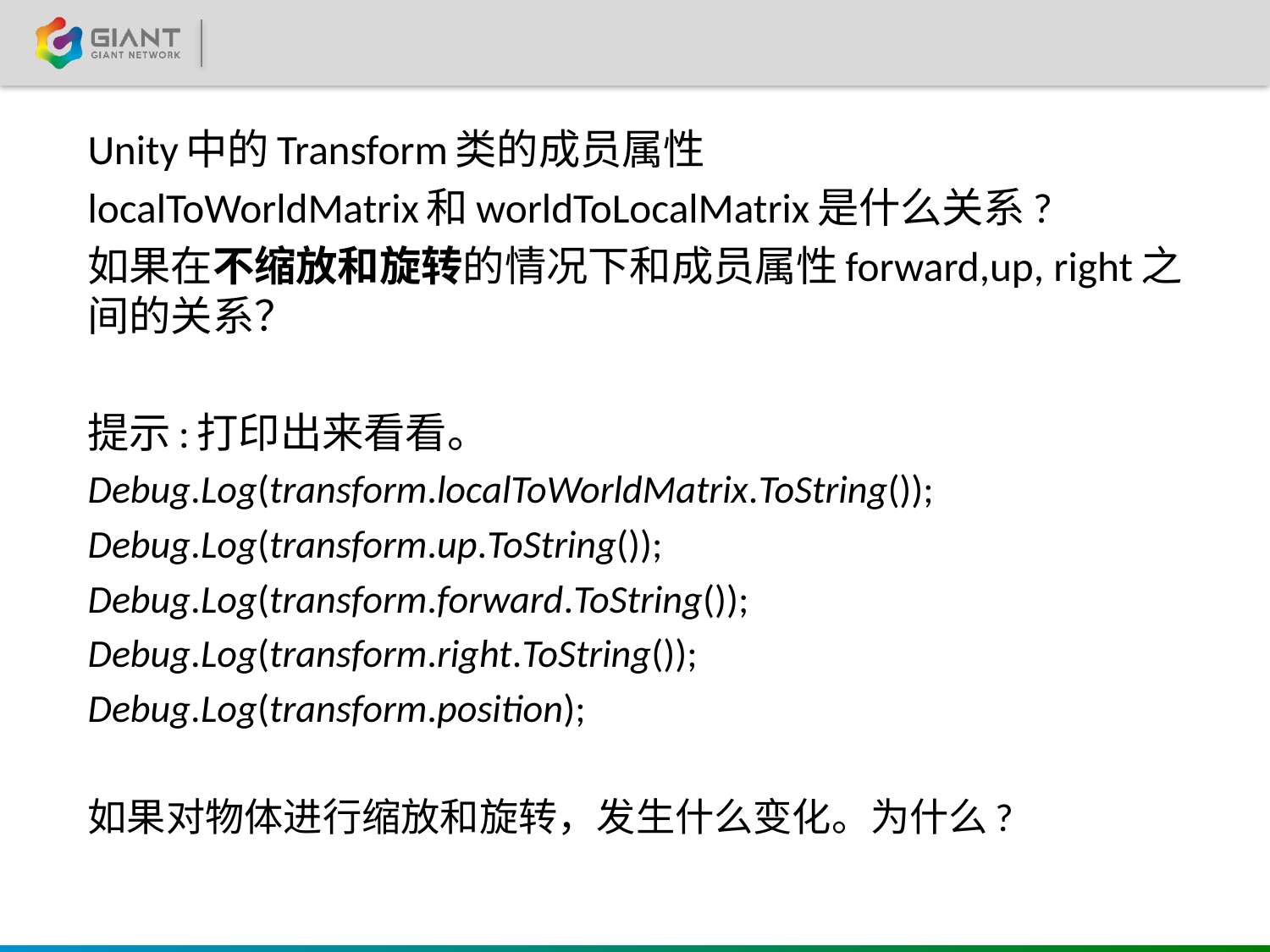

Unity中的Transform类的成员属性
localToWorldMatrix和worldToLocalMatrix是什么关系?
如果在不缩放和旋转的情况下和成员属性forward,up, right之间的关系？

提示:打印出来看看。
Debug.Log(transform.localToWorldMatrix.ToString());
Debug.Log(transform.up.ToString());
Debug.Log(transform.forward.ToString());
Debug.Log(transform.right.ToString());
Debug.Log(transform.position);

如果对物体进行缩放和旋转，发生什么变化。为什么?